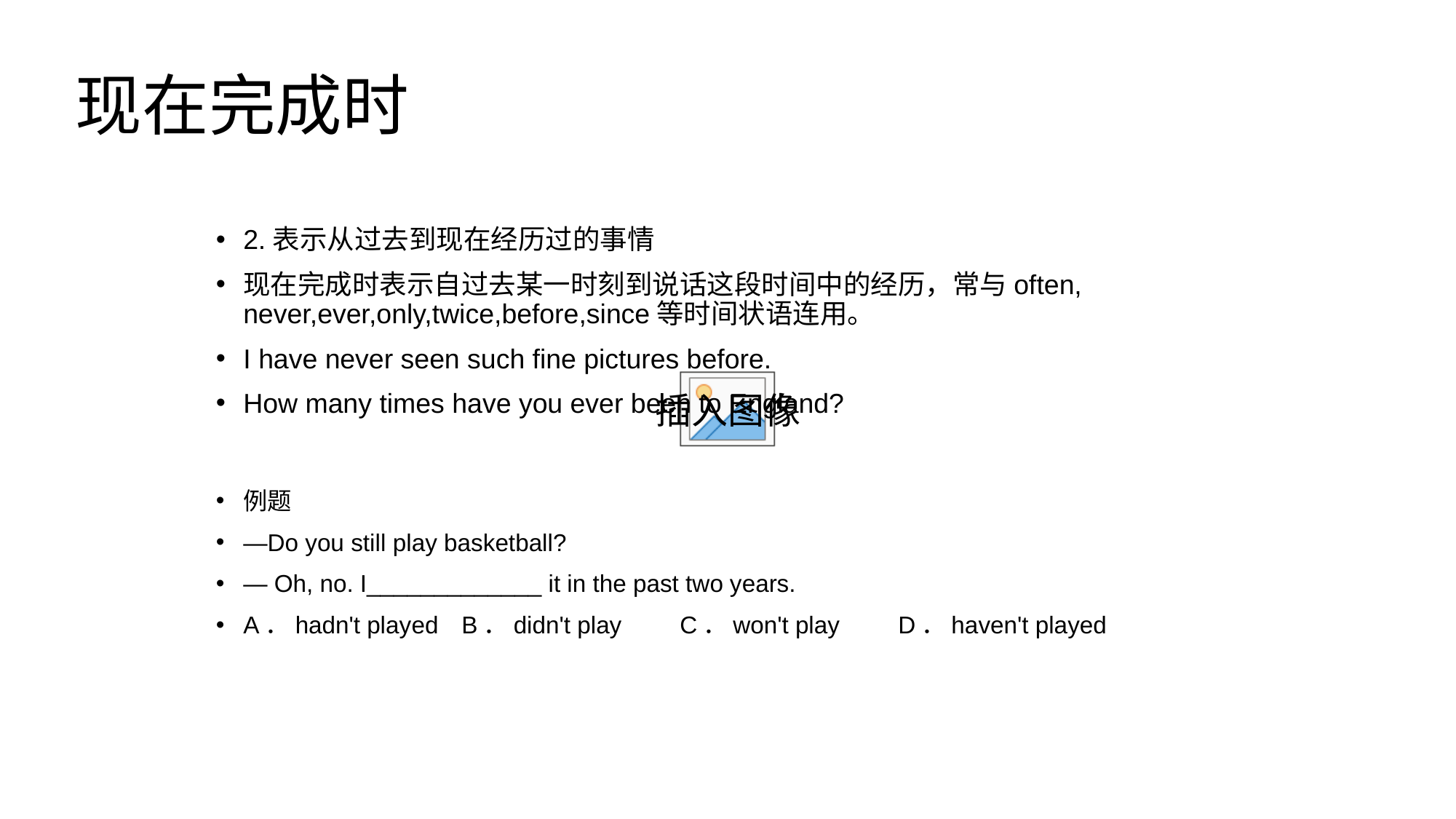

# 现在完成时
2.表示从过去到现在经历过的事情
现在完成时表示自过去某一时刻到说话这段时间中的经历，常与often, never,ever,only,twice,before,since等时间状语连用。
I have never seen such fine pictures before.
How many times have you ever been to England?

例题
—Do you still play basketball?
— Oh, no. I_____________ it in the past two years.
A．hadn't played	B．didn't play	C．won't play	D．haven't played